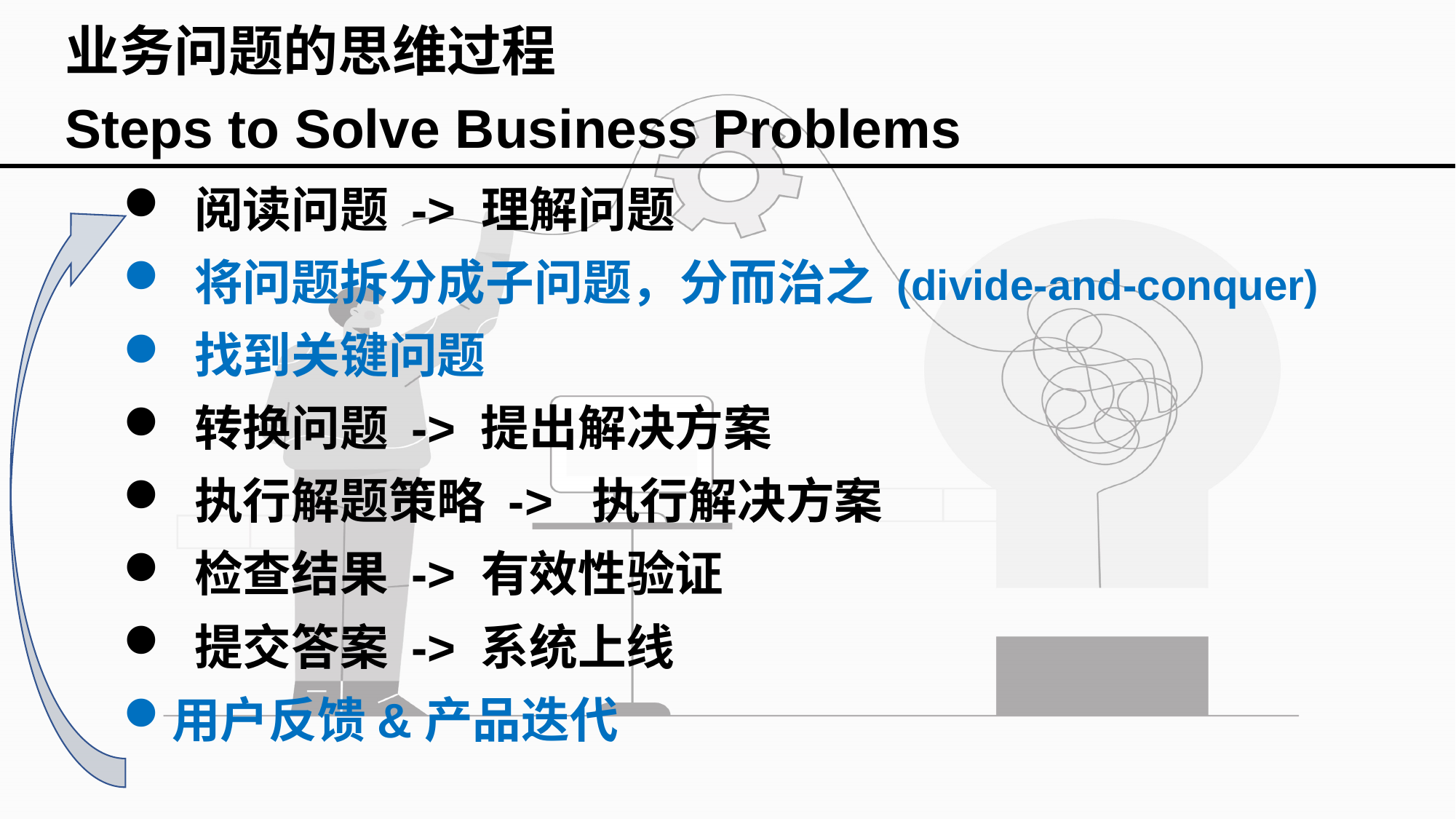

业务问题的思维过程
Steps to Solve Business Problems

 阅读问题 -> 理解问题
 将问题拆分成子问题，分而治之 (divide-and-conquer)
 找到关键问题
 转换问题 -> 提出解决方案
 执行解题策略 ->  执行解决方案
 检查结果 -> 有效性验证
 提交答案 -> 系统上线
用户反馈&产品迭代